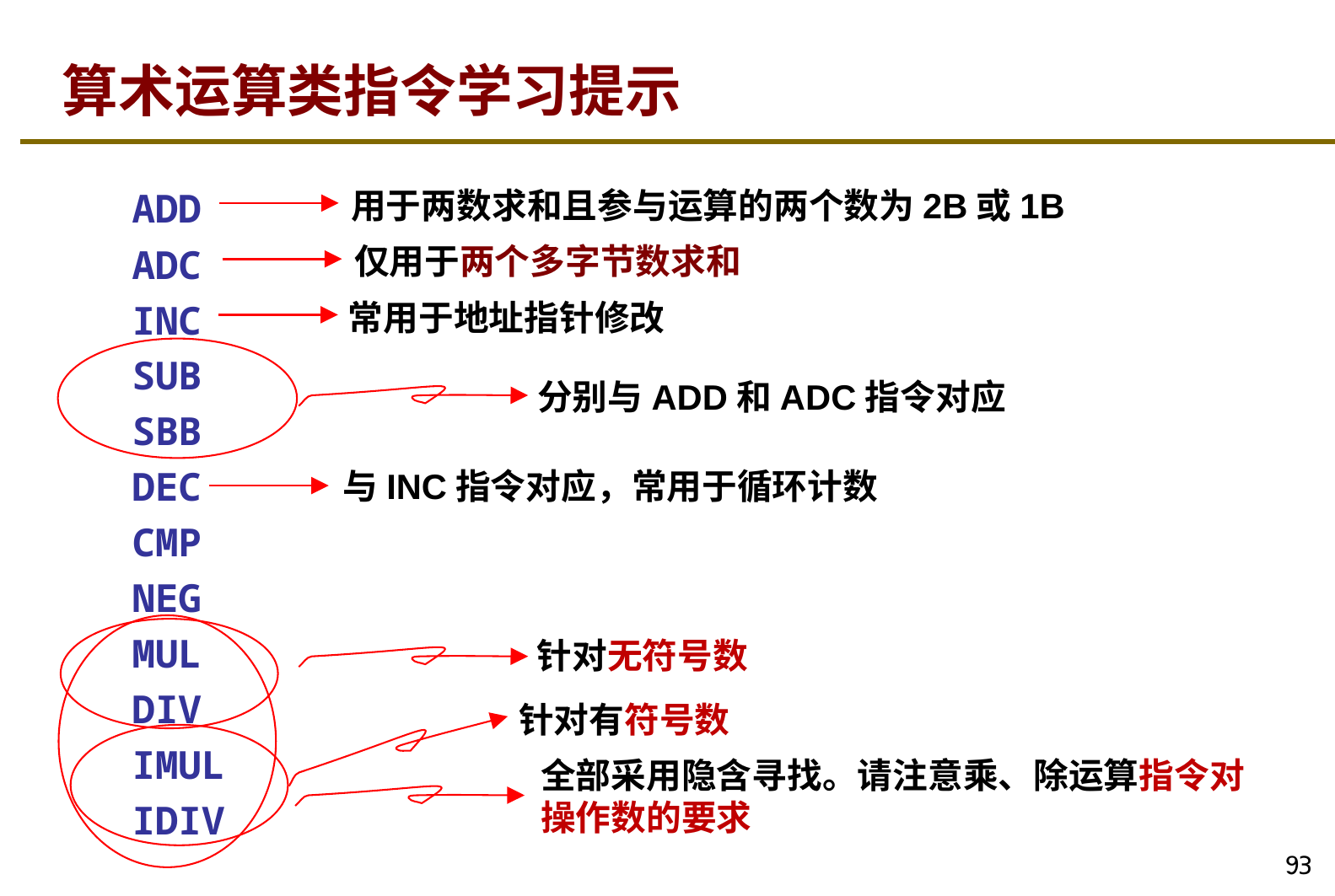

# 算术运算类指令学习提示
ADD
ADC
INC
SUB
SBB
DEC
CMP
NEG
MUL
DIV
IMUL
IDIV

用于两数求和且参与运算的两个数为2B或1B
仅用于两个多字节数求和
常用于地址指针修改

分别与ADD和ADC指令对应

与INC指令对应，常用于循环计数

针对无符号数

针对有符号数

全部采用隐含寻找。请注意乘、除运算指令对操作数的要求

93